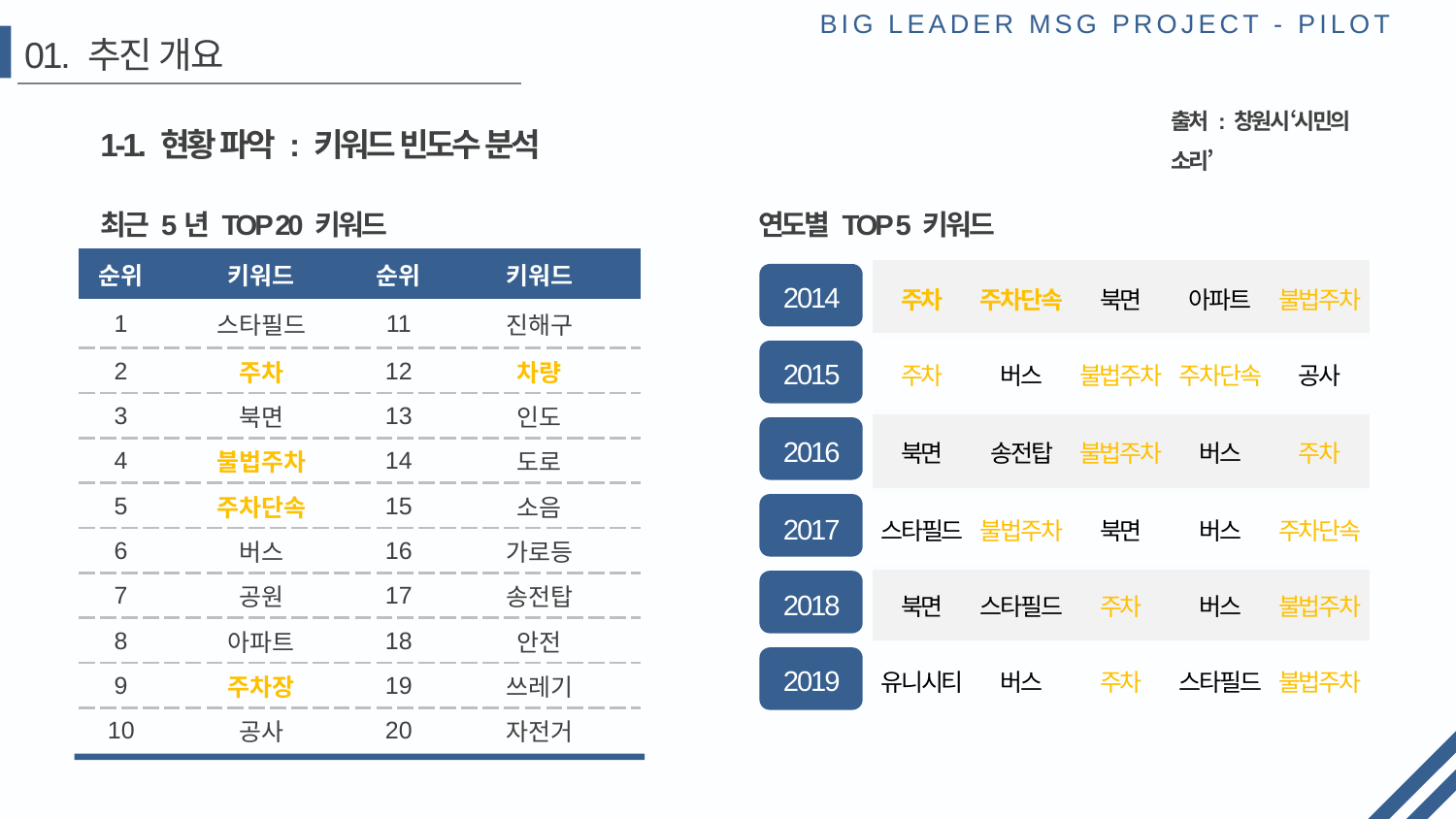

# 01. 추진 개요
1-1. 현황 파악 : 키워드 빈도수 분석
출처 : 창원시 ‘시민의 소리’
최근 5년 TOP 20 키워드
연도별 TOP 5 키워드
| 순위 | 키워드 | 순위 | 키워드 |
| --- | --- | --- | --- |
| 1 | 스타필드 | 11 | 진해구 |
| 2 | 주차 | 12 | 차량 |
| 3 | 북면 | 13 | 인도 |
| 4 | 불법주차 | 14 | 도로 |
| 5 | 주차단속 | 15 | 소음 |
| 6 | 버스 | 16 | 가로등 |
| 7 | 공원 | 17 | 송전탑 |
| 8 | 아파트 | 18 | 안전 |
| 9 | 주차장 | 19 | 쓰레기 |
| 10 | 공사 | 20 | 자전거 |
| 2014 | 주차 | 주차단속 | 북면 | 아파트 | 불법주차 |
| --- | --- | --- | --- | --- | --- |
| 2015 | 주차 | 버스 | 불법주차 | 주차단속 | 공사 |
| 2016 | 북면 | 송전탑 | 불법주차 | 버스 | 주차 |
| 2017 | 스타필드 | 불법주차 | 북면 | 버스 | 주차단속 |
| 2018 | 북면 | 스타필드 | 주차 | 버스 | 불법주차 |
| 2019 | 유니시티 | 버스 | 주차 | 스타필드 | 불법주차 |